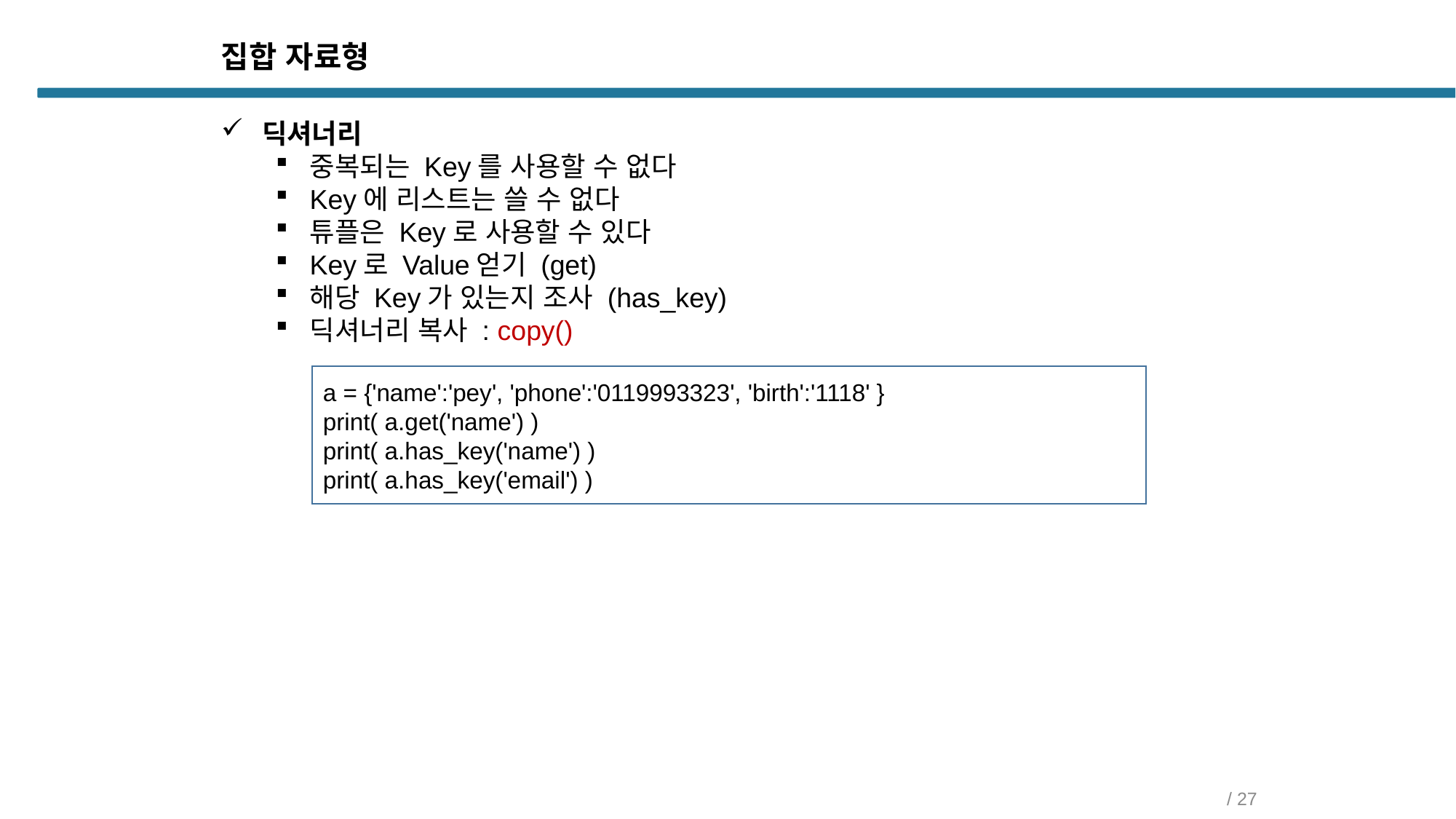

집합 자료형
딕셔너리
중복되는 Key를 사용할 수 없다
Key에 리스트는 쓸 수 없다
튜플은 Key로 사용할 수 있다
Key로 Value얻기 (get)
해당 Key가 있는지 조사 (has_key)
딕셔너리 복사 : copy()
a = {'name':'pey', 'phone':'0119993323', 'birth':'1118' }
print( a.get('name') )
print( a.has_key('name') )
print( a.has_key('email') )
/ 27